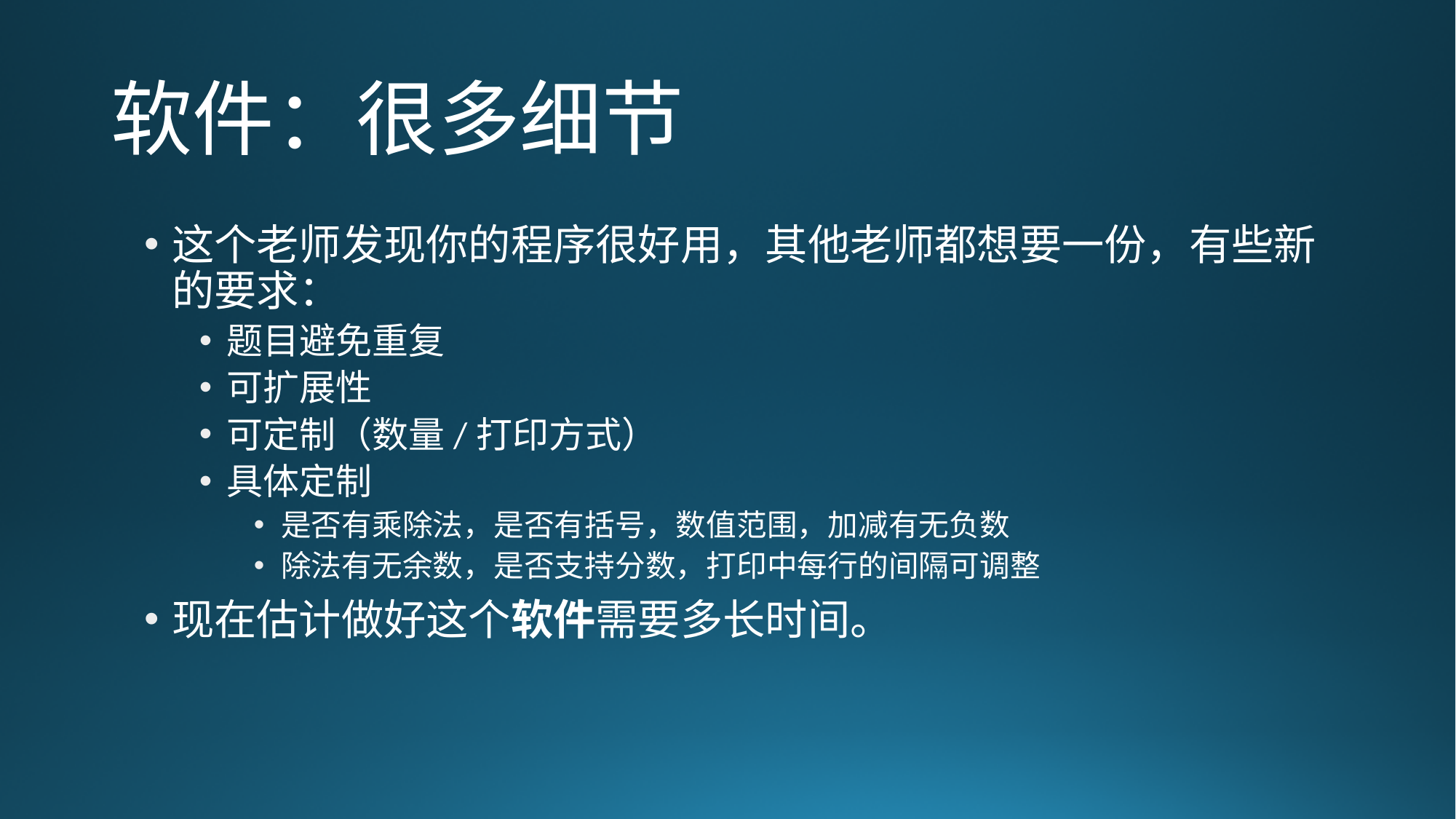

# 软件：很多细节
这个老师发现你的程序很好用，其他老师都想要一份，有些新的要求：
题目避免重复
可扩展性
可定制（数量/打印方式）
具体定制
是否有乘除法，是否有括号，数值范围，加减有无负数
除法有无余数，是否支持分数，打印中每行的间隔可调整
现在估计做好这个软件需要多长时间。